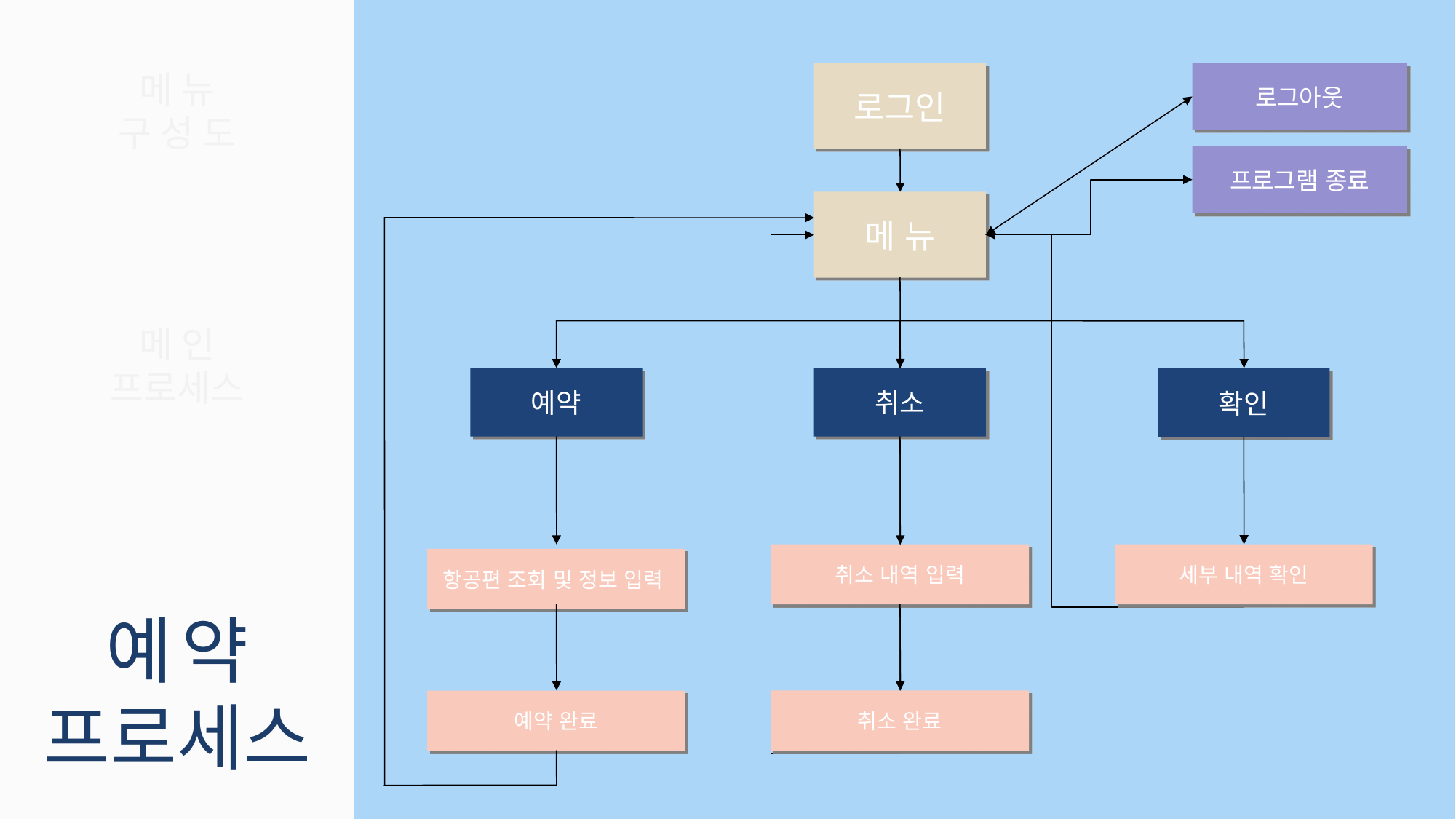

메뉴
구성도
로그인
로그아웃
프로그램 종료

메 뉴

메인
프로세스

예약
취소
확인

취소 내역 입력
세부 내역 확인
항공편 조회 및 정보 입력
예약
프로세스

취소 완료
예약 완료